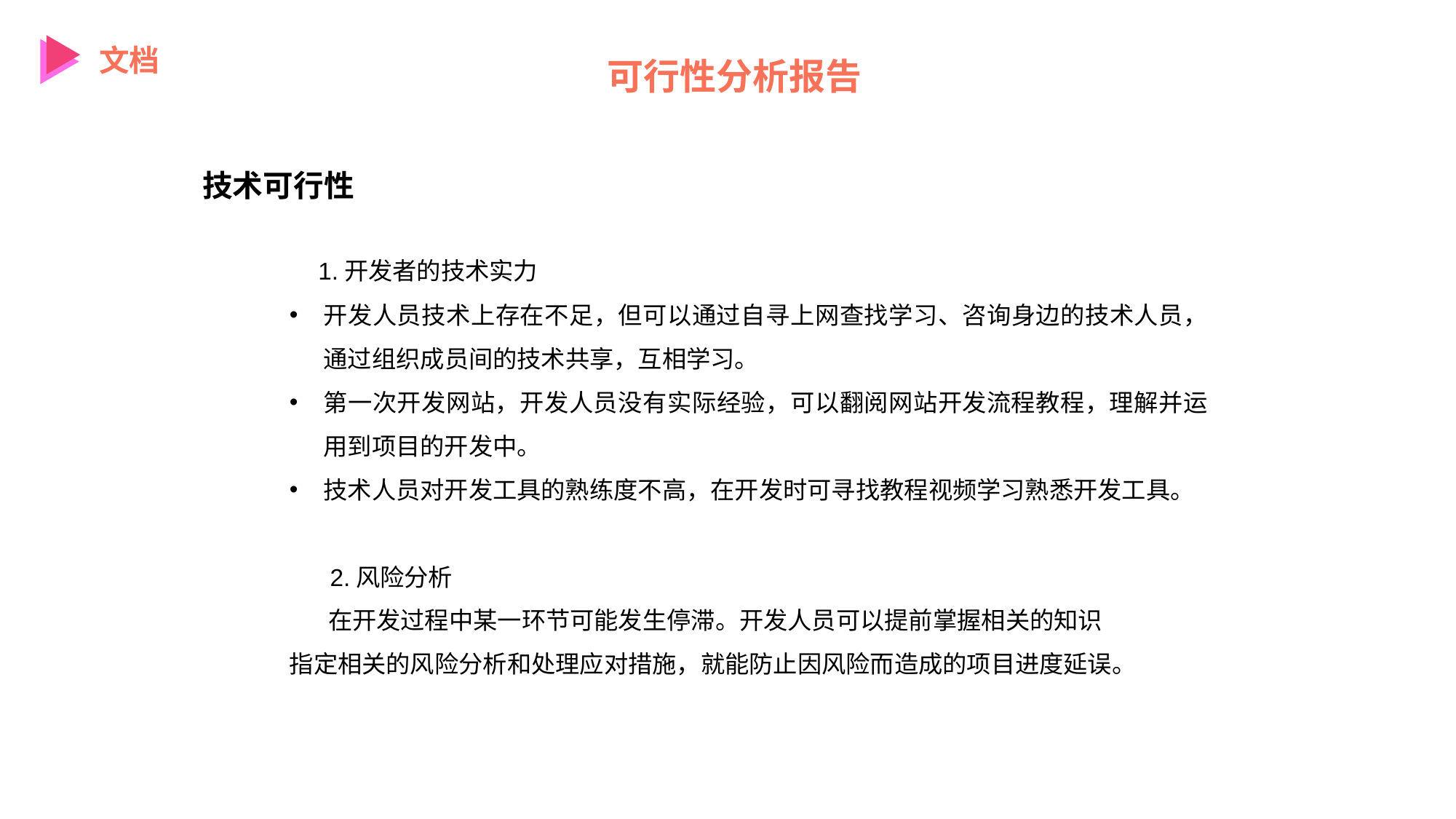

文档
可行性分析报告
技术可行性
    1.开发者的技术实力
开发人员技术上存在不足，但可以通过自寻上网查找学习、咨询身边的技术人员，通过组织成员间的技术共享，互相学习。
第一次开发网站，开发人员没有实际经验，可以翻阅网站开发流程教程，理解并运用到项目的开发中。
技术人员对开发工具的熟练度不高，在开发时可寻找教程视频学习熟悉开发工具。

      2.风险分析
      在开发过程中某一环节可能发生停滞。开发人员可以提前掌握相关的知识
指定相关的风险分析和处理应对措施，就能防止因风险而造成的项目进度延误。